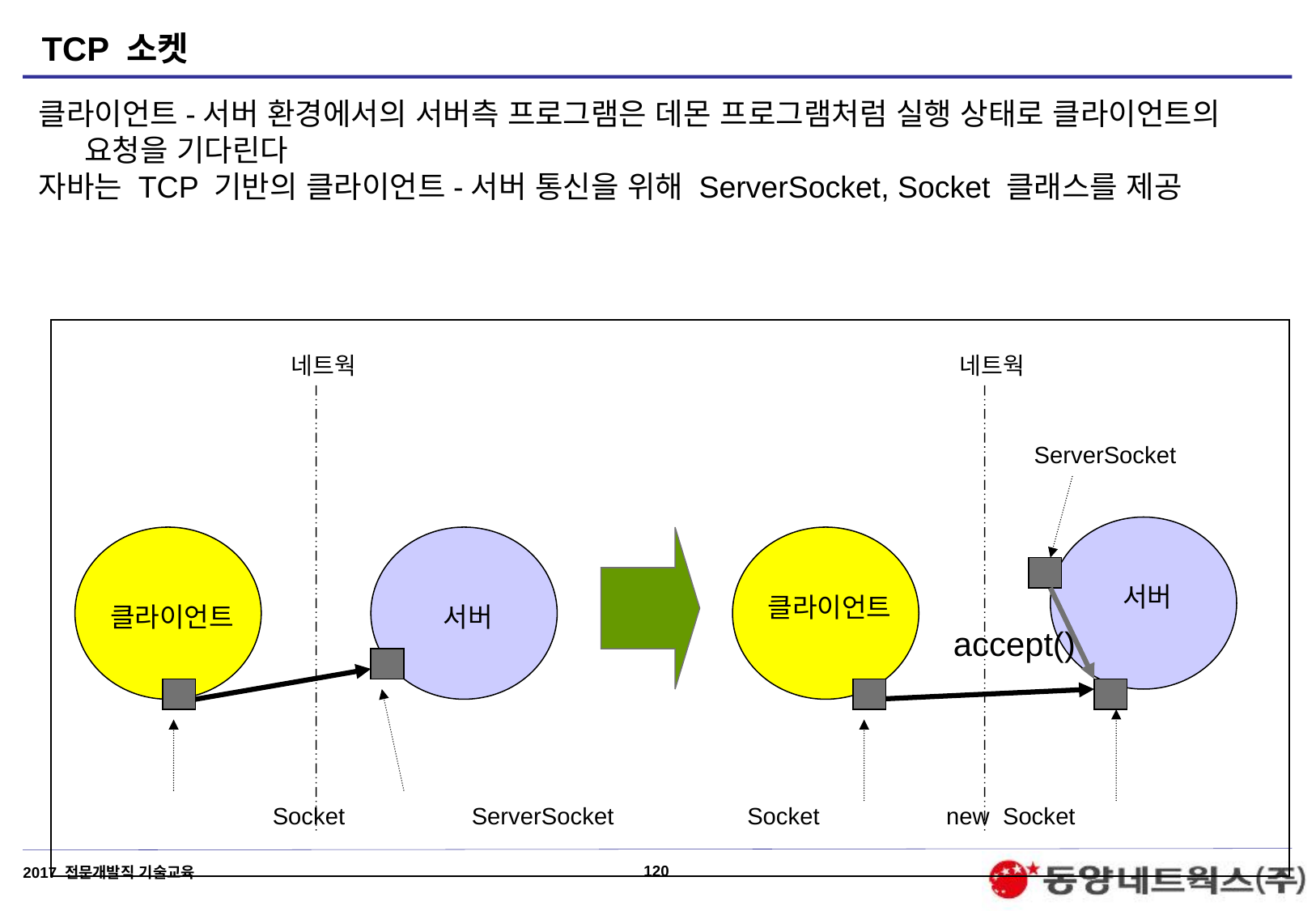

# TCP 소켓
클라이언트-서버 환경에서의 서버측 프로그램은 데몬 프로그램처럼 실행 상태로 클라이언트의 요청을 기다린다
자바는 TCP 기반의 클라이언트-서버 통신을 위해 ServerSocket, Socket 클래스를 제공

네트웍
네트웍

 ServerSocket

서버
클라이언트

클라이언트
서버
accept()

Socket                   ServerSocket                    Socket                   new  Socket